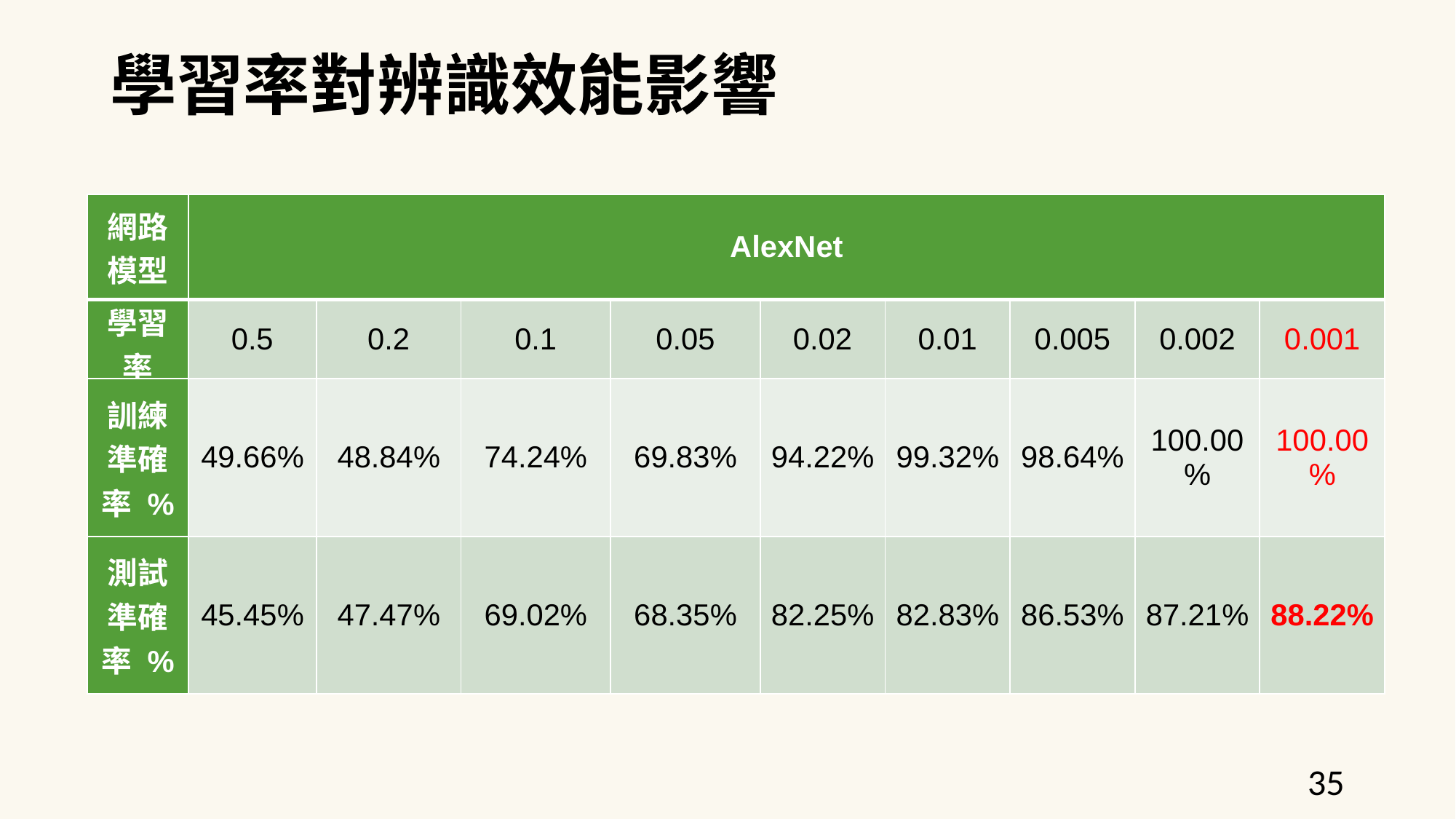

學習率對辨識效能影響
| 網路模型 | AlexNet |  |  |  |  |  |  |  |  |
| --- | --- | --- | --- | --- | --- | --- | --- | --- | --- |
| 學習率 | 0.5 | 0.2 | 0.1 | 0.05 | 0.02 | 0.01 | 0.005 | 0.002 | 0.001 |
| 訓練準確率 % | 49.66% | 48.84% | 74.24% | 69.83% | 94.22% | 99.32% | 98.64% | 100.00% | 100.00% |
| 測試準確率 % | 45.45% | 47.47% | 69.02% | 68.35% | 82.25% | 82.83% | 86.53% | 87.21% | 88.22% |
35